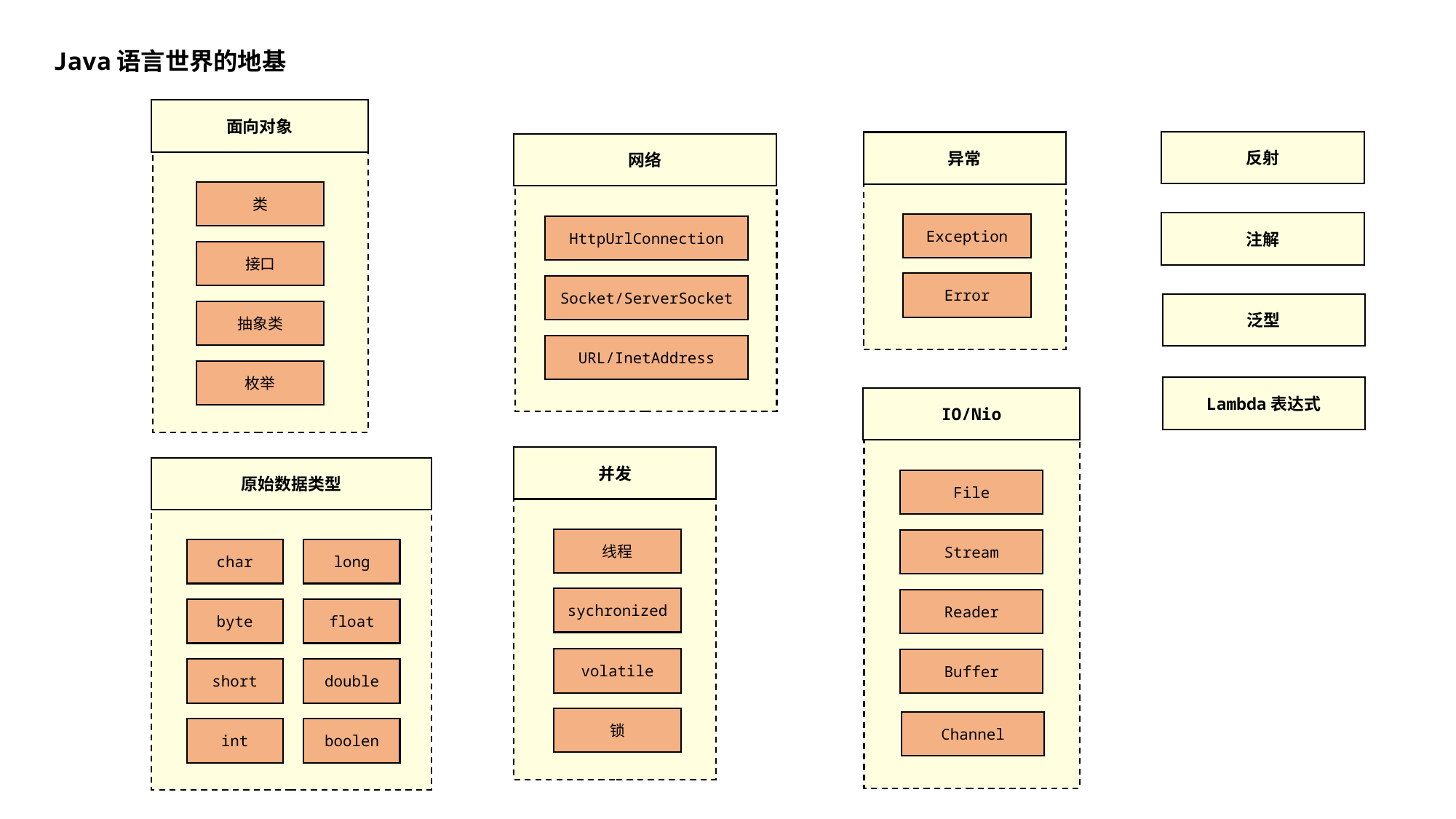

Java语言世界的地基
面向对象

类
接口
抽象类
枚举
反射
异常

Exception
Error
网络

HttpUrlConnection
Socket/ServerSocket
URL/InetAddress
注解
泛型
Lambda表达式
IO/Nio

File
Stream
Reader
Buffer
Channel
并发

线程
sychronized
volatile
锁
原始数据类型

char
long
byte
float
short
double
int
boolen